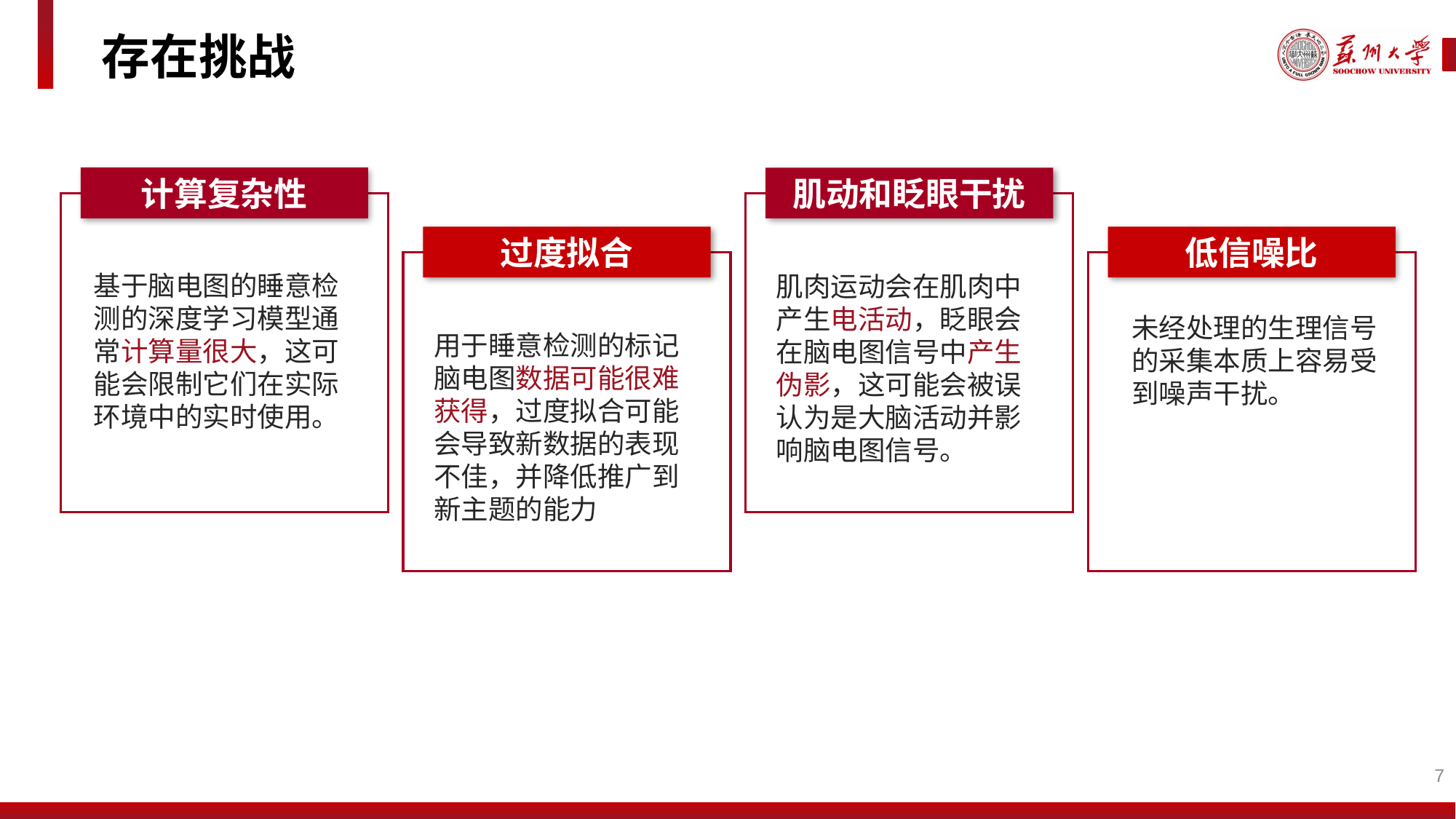

存在挑战
计算复杂性

基于脑电图的睡意检测的深度学习模型通常计算量很大，这可能会限制它们在实际环境中的实时使用。
肌动和眨眼干扰

肌肉运动会在肌肉中产生电活动，眨眼会在脑电图信号中产生伪影，这可能会被误认为是大脑活动并影响脑电图信号。
过度拟合

用于睡意检测的标记脑电图数据可能很难获得，过度拟合可能会导致新数据的表现不佳，并降低推广到新主题的能力
低信噪比

未经处理的生理信号的采集本质上容易受到噪声干扰。
7